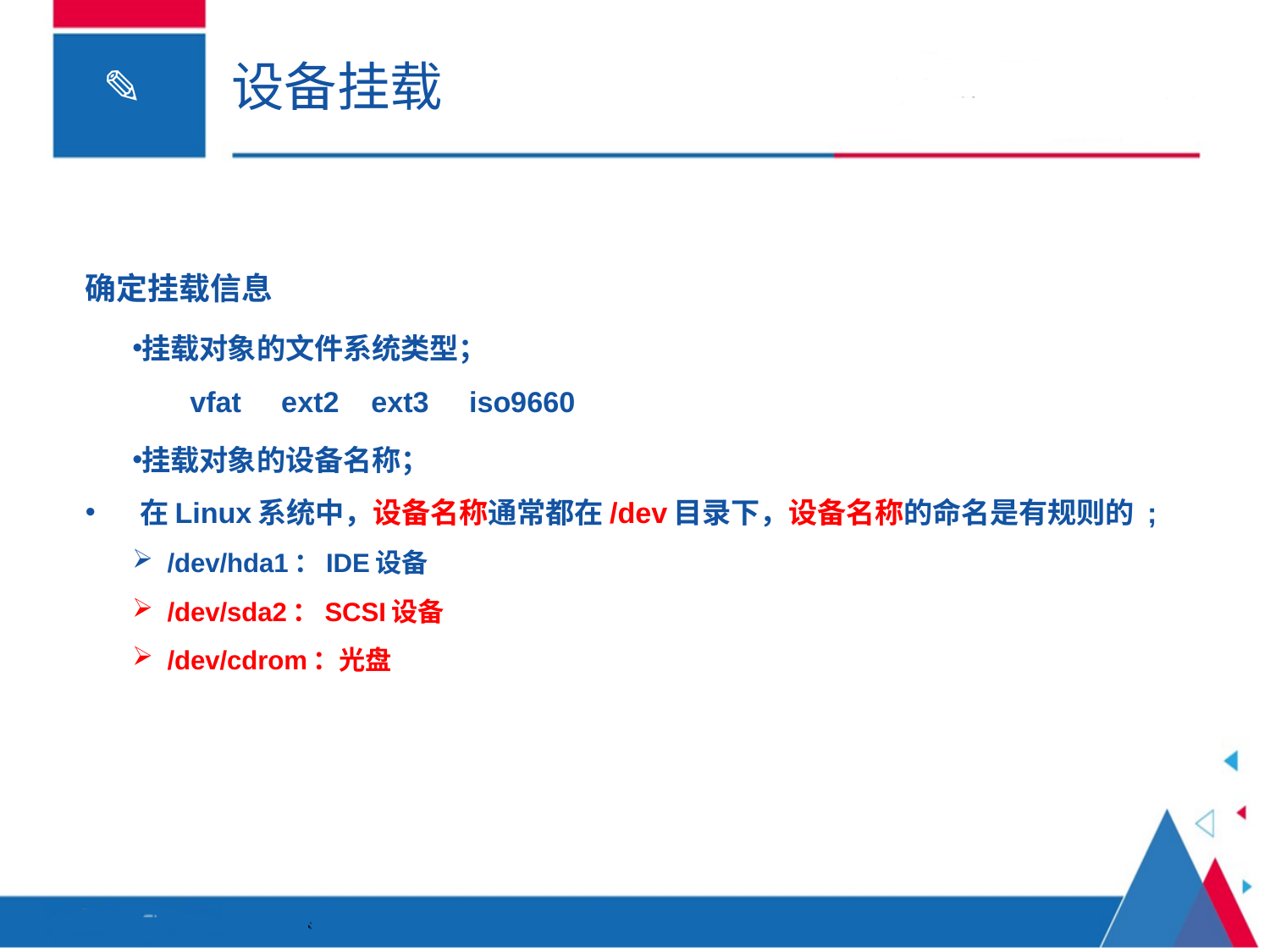

# 设备挂载
确定挂载信息
挂载对象的文件系统类型；
             vfat     ext2    ext3     iso9660
挂载对象的设备名称；
  在Linux系统中，设备名称通常都在/dev目录下，设备名称的命名是有规则的 ;
/dev/hda1：IDE设备
/dev/sda2：SCSI设备
/dev/cdrom：光盘